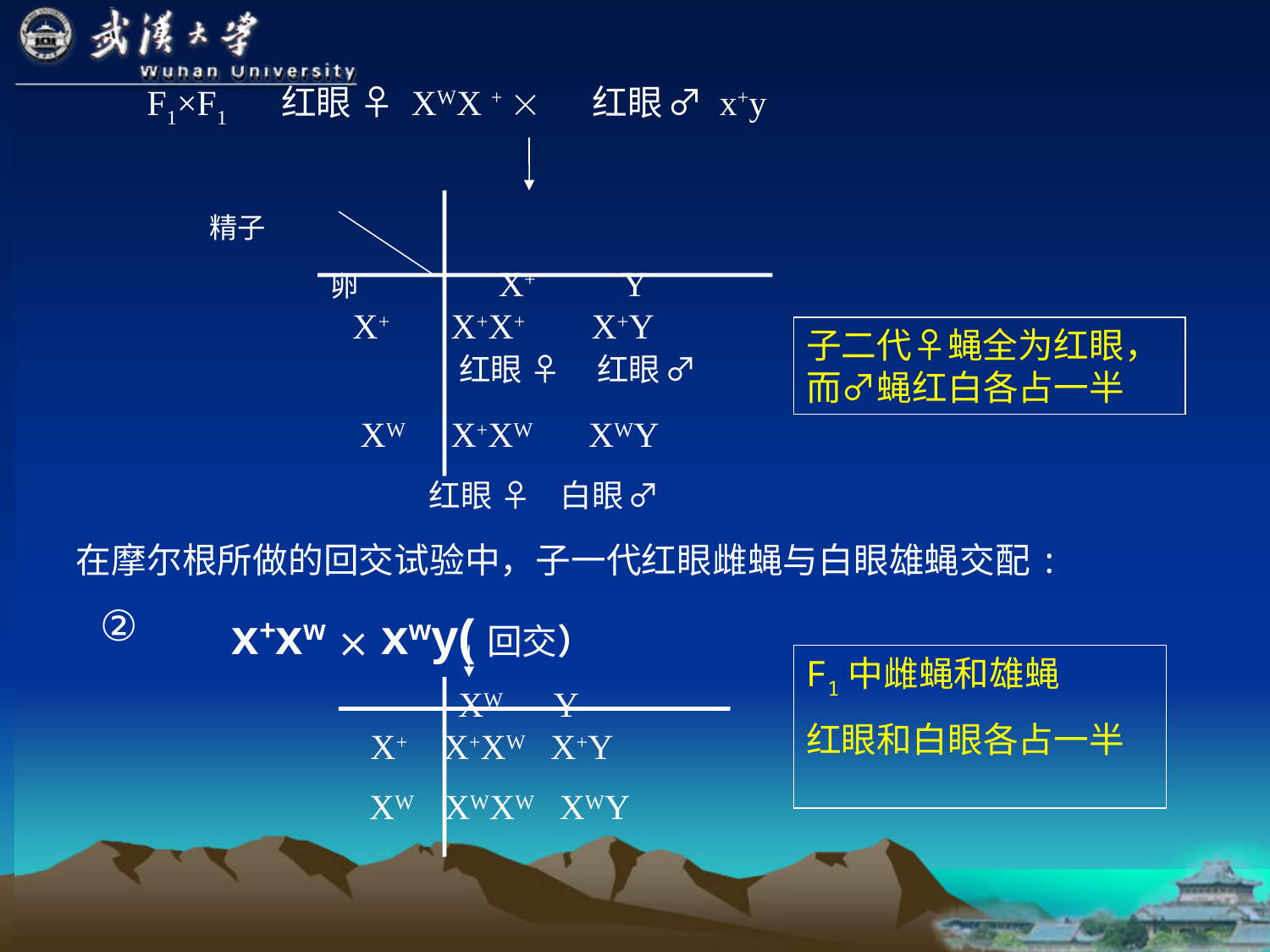

F1×F1         红眼 ♀ XWX + ×     红眼 ♂ x+y

                    精子
                                       卵                     X+                 Y
                        X+            X+X+             X+Y
                                   红眼 ♀     红眼 ♂
                                XW         X+XW           XWY
                                            红眼 ♀    白眼 ♂
在摩尔根所做的回交试验中，子一代红眼雌蝇与白眼雄蝇交配:
                x+xw × xwy(回交）
                                           XW          Y
                          X+       X+XW     X+Y
                                 XW      XWXW     XWY

子二代♀蝇全为红眼，而♂蝇红白各占一半
②

F1中雌蝇和雄蝇
红眼和白眼各占一半